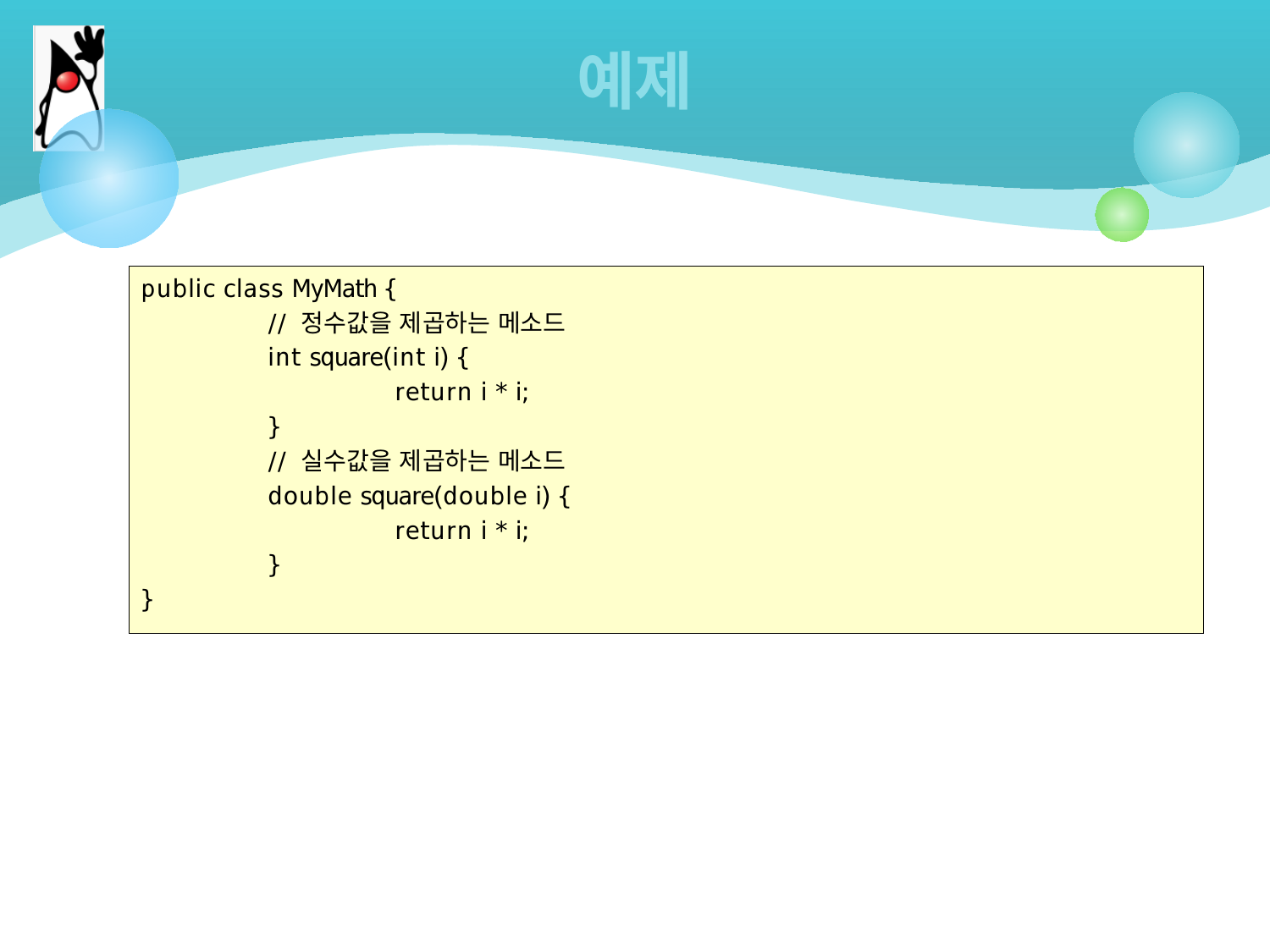

# 예제
public class MyMath {
	// 정수값을 제곱하는 메소드
	int square(int i) {
		return i * i;
	}
	// 실수값을 제곱하는 메소드
	double square(double i) {
		return i * i;
	}
}